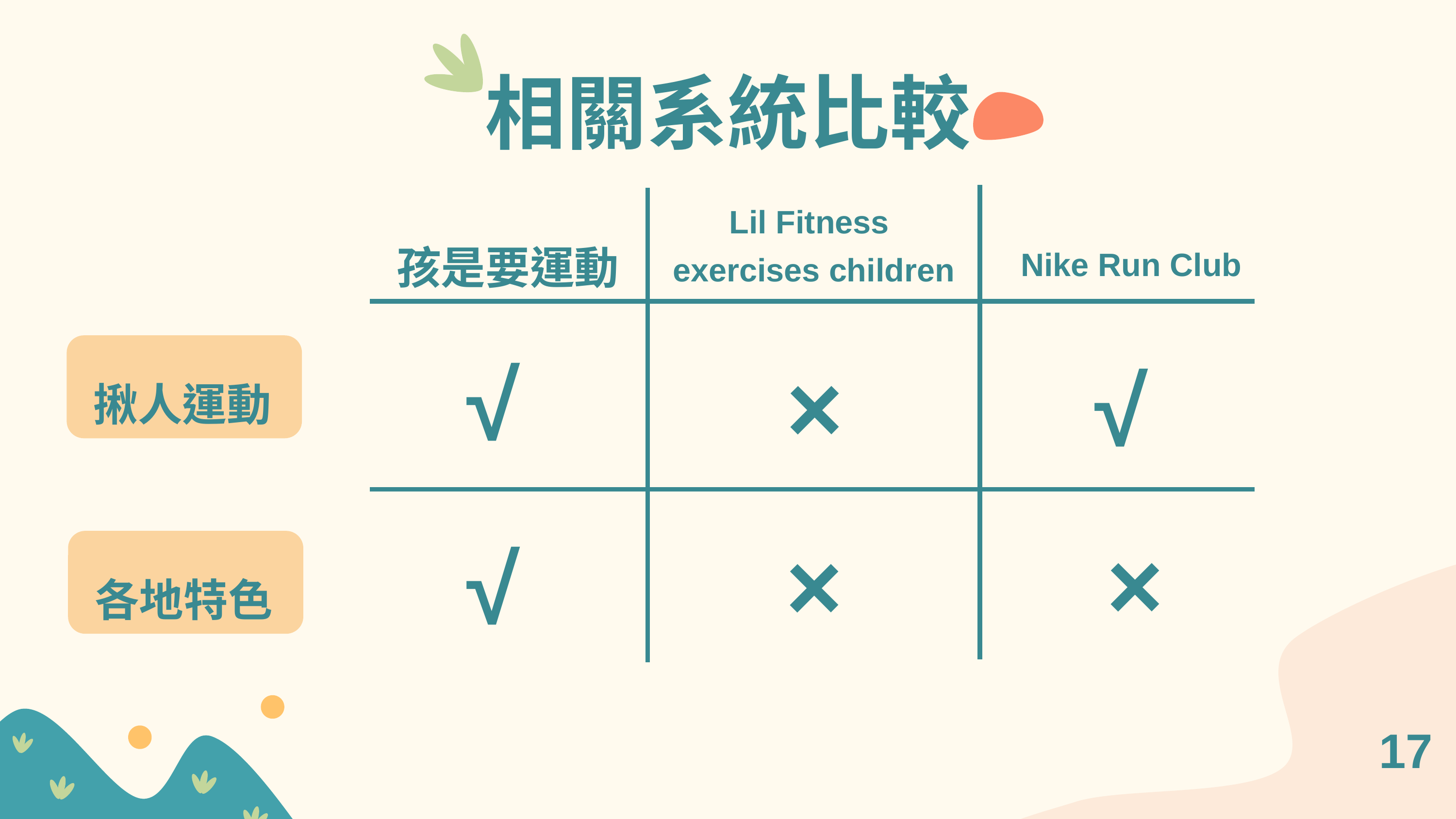

相關系統比較

Lil Fitness
exercises children
孩是要運動
Nike Run Club
揪人運動

√
×
√
×
×
√
各地特色

17